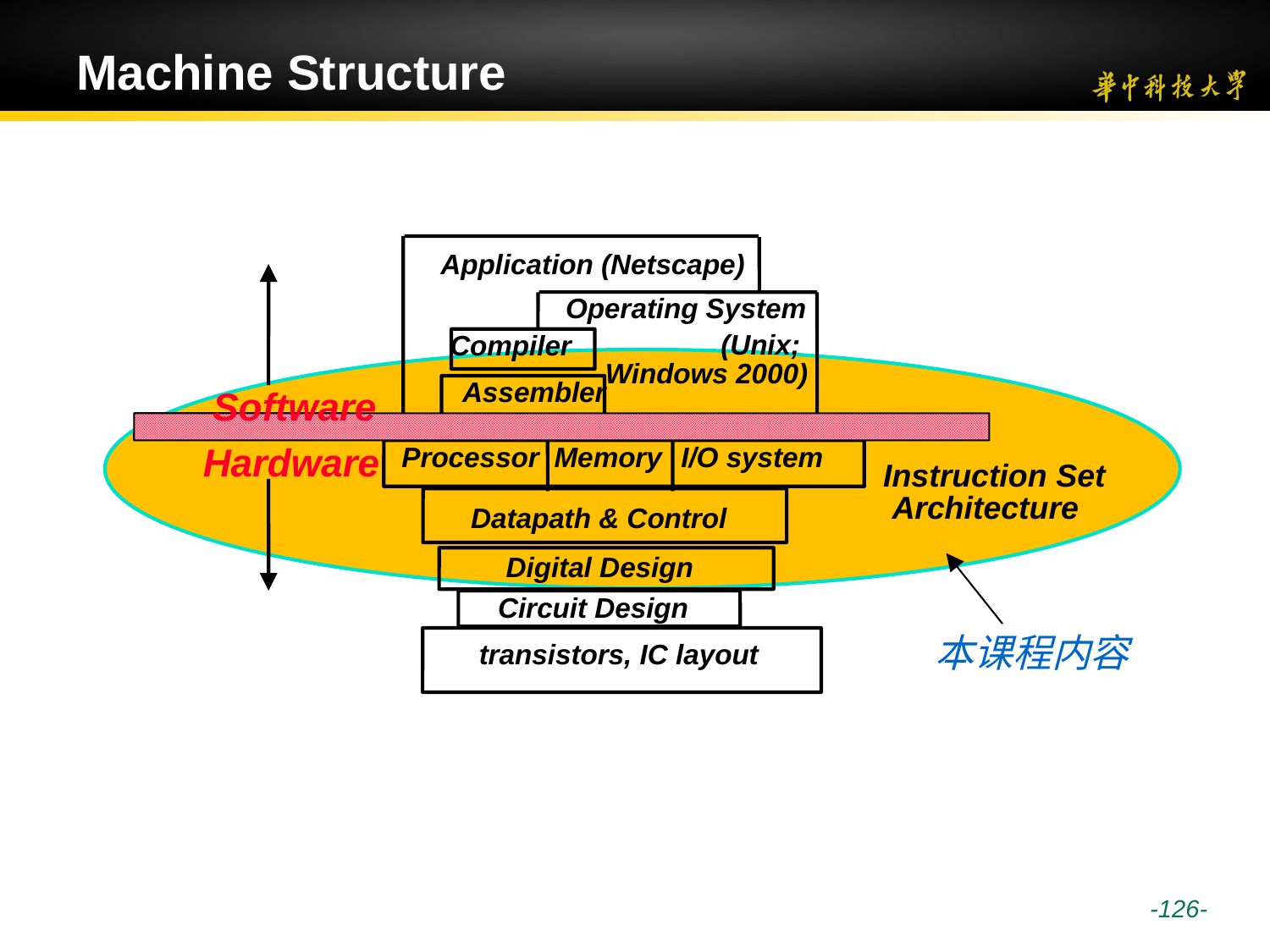

# Machine Structure

Application (Netscape)

Operating System

Compiler
(Unix;
Windows 2000)

Software
Assembler

Hardware

Processor
Memory
I/O system

Instruction Set
 Architecture

Datapath & Control

Digital Design

Circuit Design
本课程内容

transistors, IC layout
 -126-